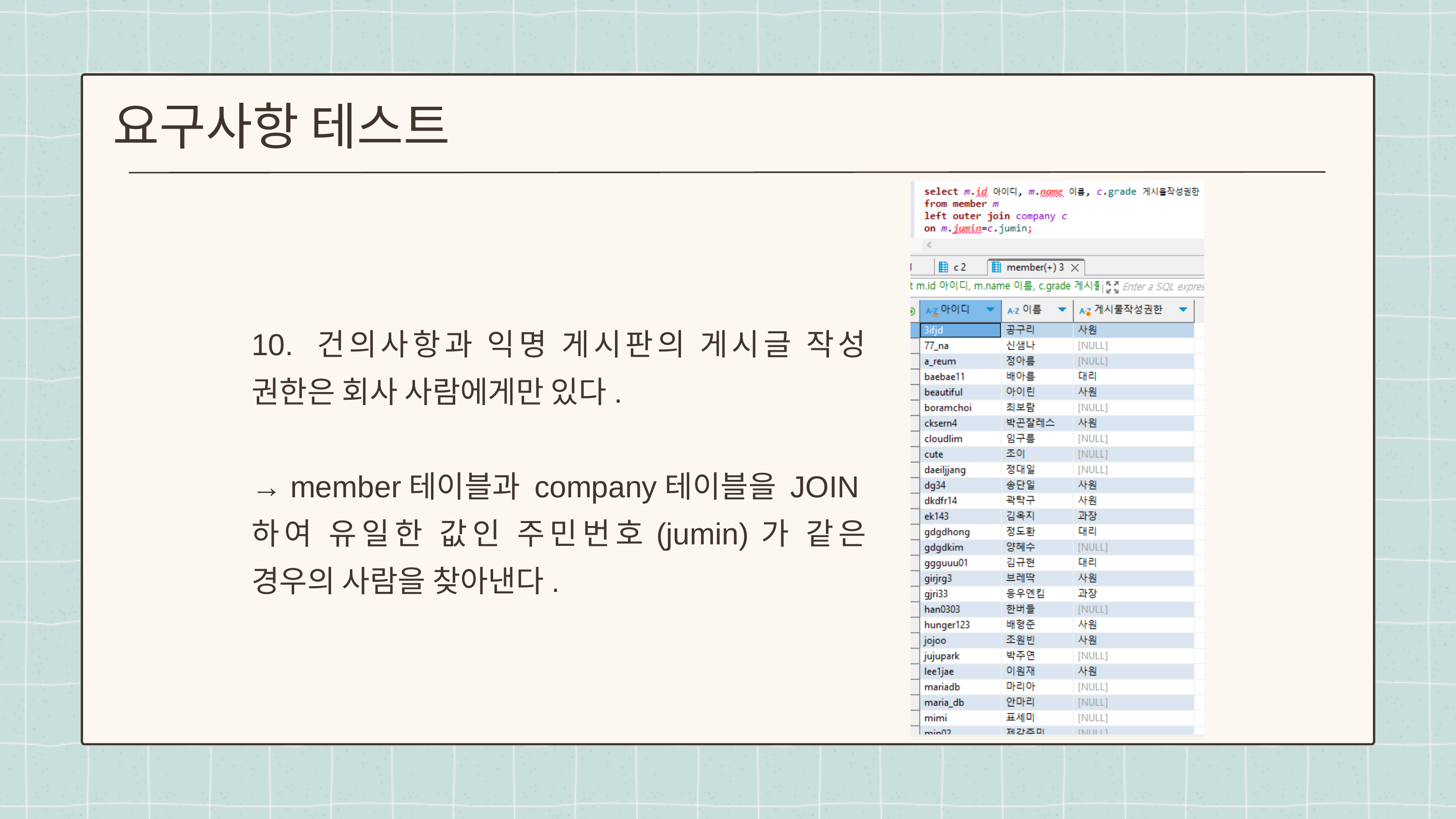

요구사항 테스트

10. 건의사항과 익명 게시판의 게시글 작성 권한은 회사 사람에게만 있다.

→ member테이블과 company테이블을 JOIN하여 유일한 값인 주민번호(jumin)가 같은 경우의 사람을 찾아낸다.